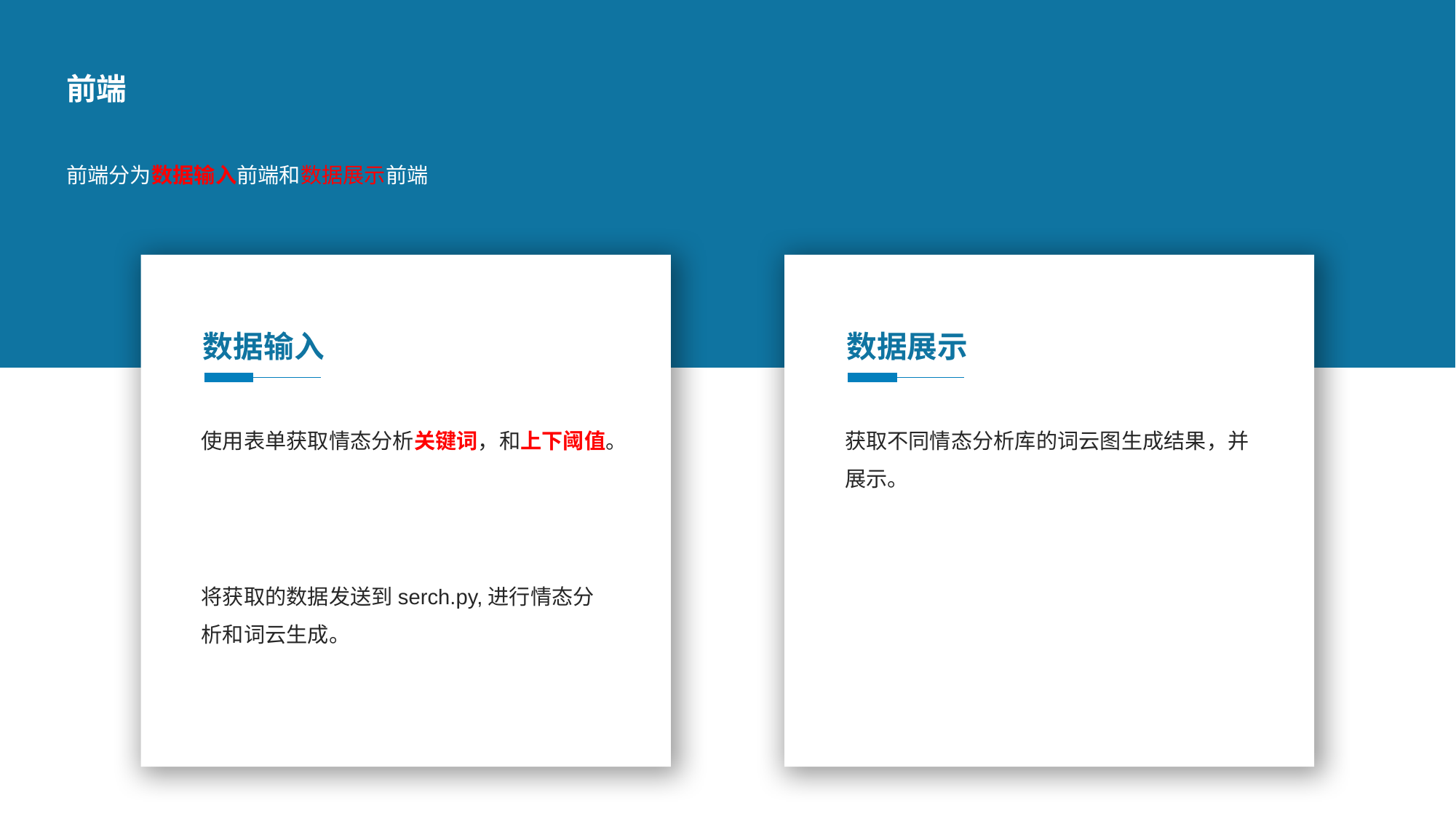

前端

前端分为数据输入前端和数据展示前端

数据输入
数据展示
使用表单获取情态分析关键词，和上下阈值。
获取不同情态分析库的词云图生成结果，并展示。
将获取的数据发送到serch.py,进行情态分析和词云生成。